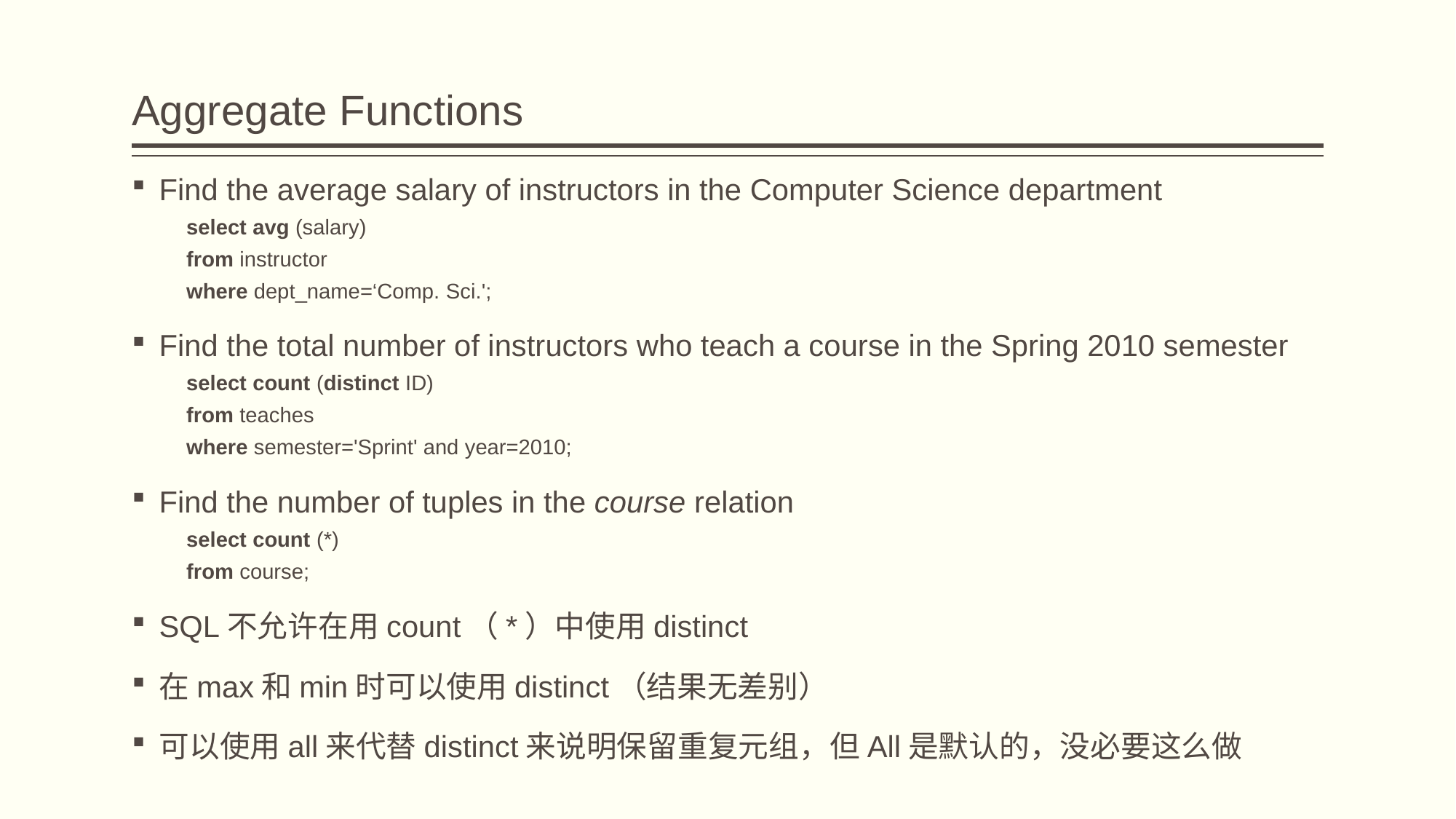

# Aggregate Functions
Find the average salary of instructors in the Computer Science department
select avg (salary)
from instructor
where dept_name=‘Comp. Sci.';
Find the total number of instructors who teach a course in the Spring 2010 semester
select count (distinct ID)
from teaches
where semester='Sprint' and year=2010;
Find the number of tuples in the course relation
select count (*)
from course;
SQL不允许在用count（*）中使用distinct
在max和min时可以使用distinct（结果无差别）
可以使用all来代替distinct来说明保留重复元组，但All是默认的，没必要这么做